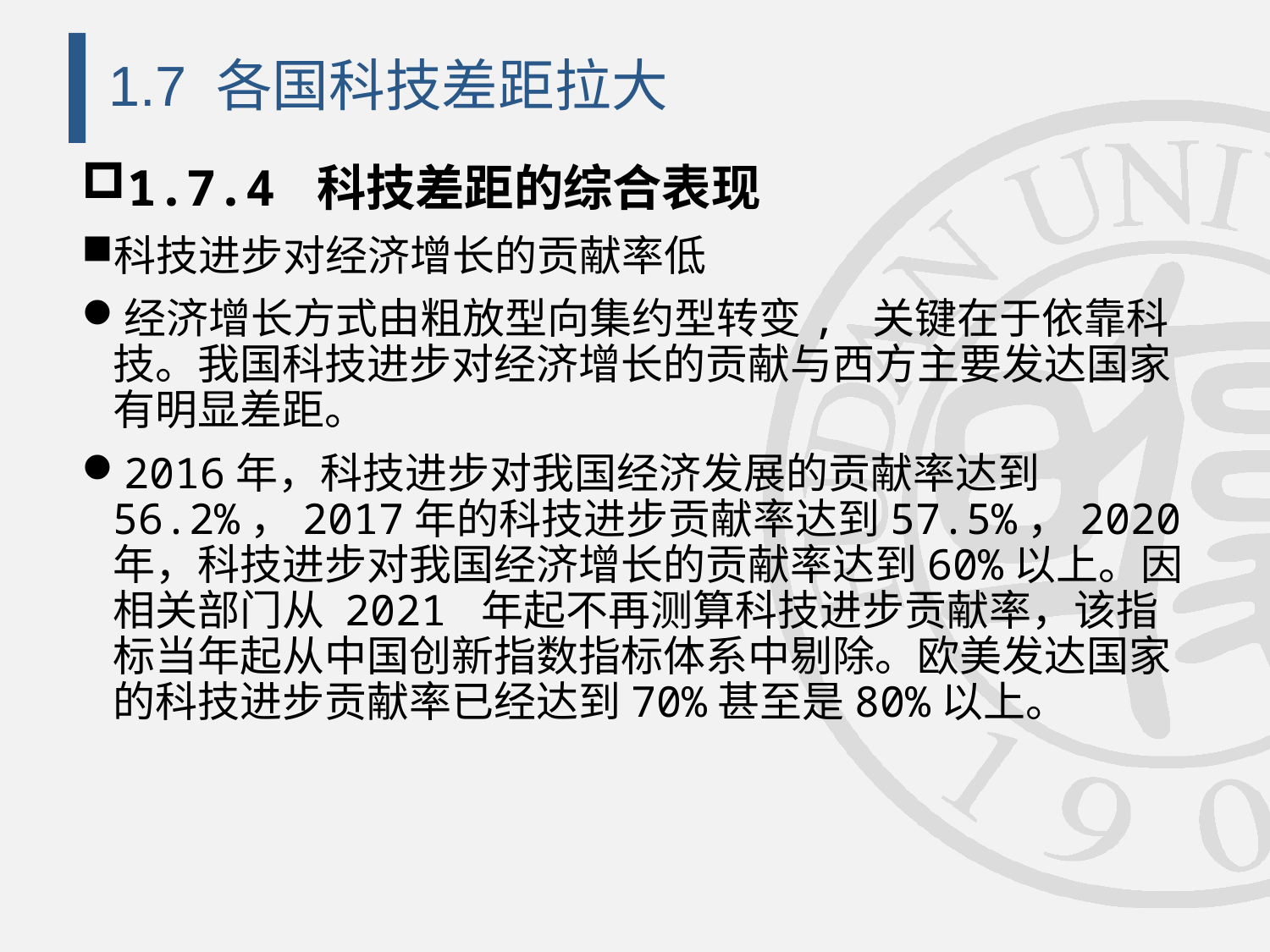

# 1.7 各国科技差距拉大
1.7.4 科技差距的综合表现
科技进步对经济增长的贡献率低
经济增长方式由粗放型向集约型转变, 关键在于依靠科技。我国科技进步对经济增长的贡献与西方主要发达国家有明显差距。
2016年，科技进步对我国经济发展的贡献率达到56.2%，2017年的科技进步贡献率达到57.5%，2020年，科技进步对我国经济增长的贡献率达到60%以上。因相关部门从 2021 年起不再测算科技进步贡献率，该指标当年起从中国创新指数指标体系中剔除。欧美发达国家的科技进步贡献率已经达到70%甚至是80%以上。